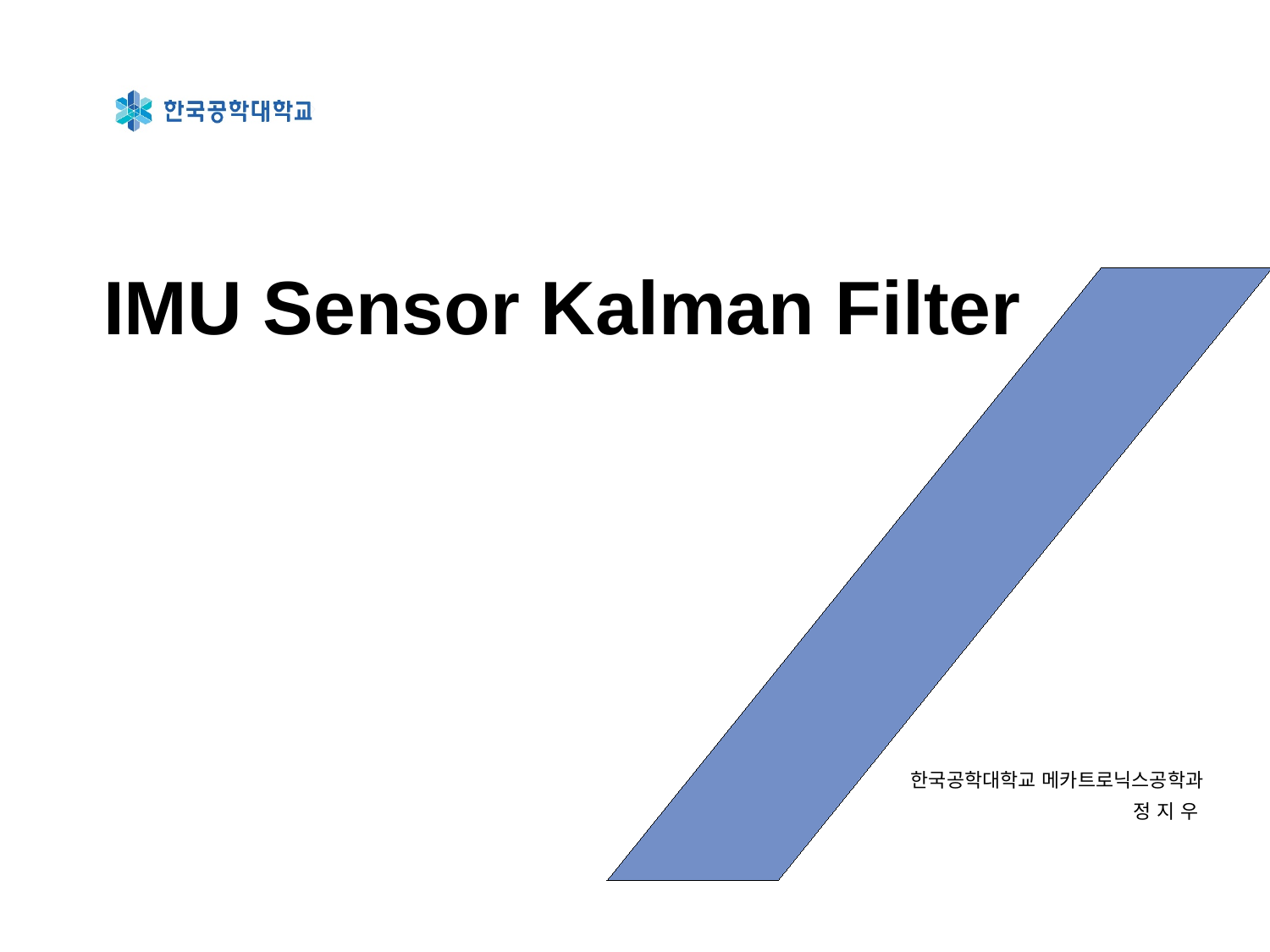

# IMU Sensor Kalman Filter
한국공학대학교 메카트로닉스공학과
정 지 우